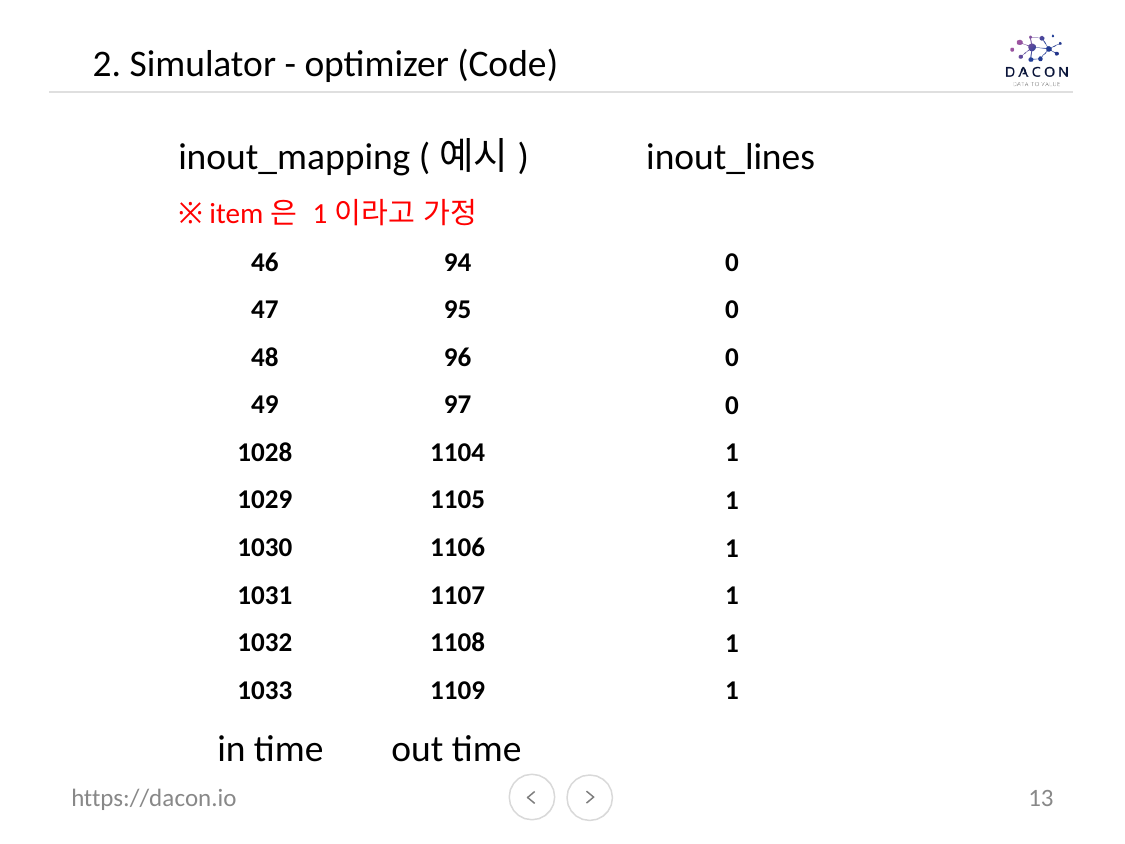

2. Simulator - optimizer (Code)
inout_mapping (예시)
※ item은 1이라고 가정
inout_lines
| 46 | 94 |
| --- | --- |
| 47 | 95 |
| 48 | 96 |
| 49 | 97 |
| 1028 | 1104 |
| 1029 | 1105 |
| 1030 | 1106 |
| 1031 | 1107 |
| 1032 | 1108 |
| 1033 | 1109 |
| 0 |
| --- |
| 0 |
| 0 |
| 0 |
| 1 |
| 1 |
| 1 |
| 1 |
| 1 |
| 1 |
in time        out time
https://dacon.io
13